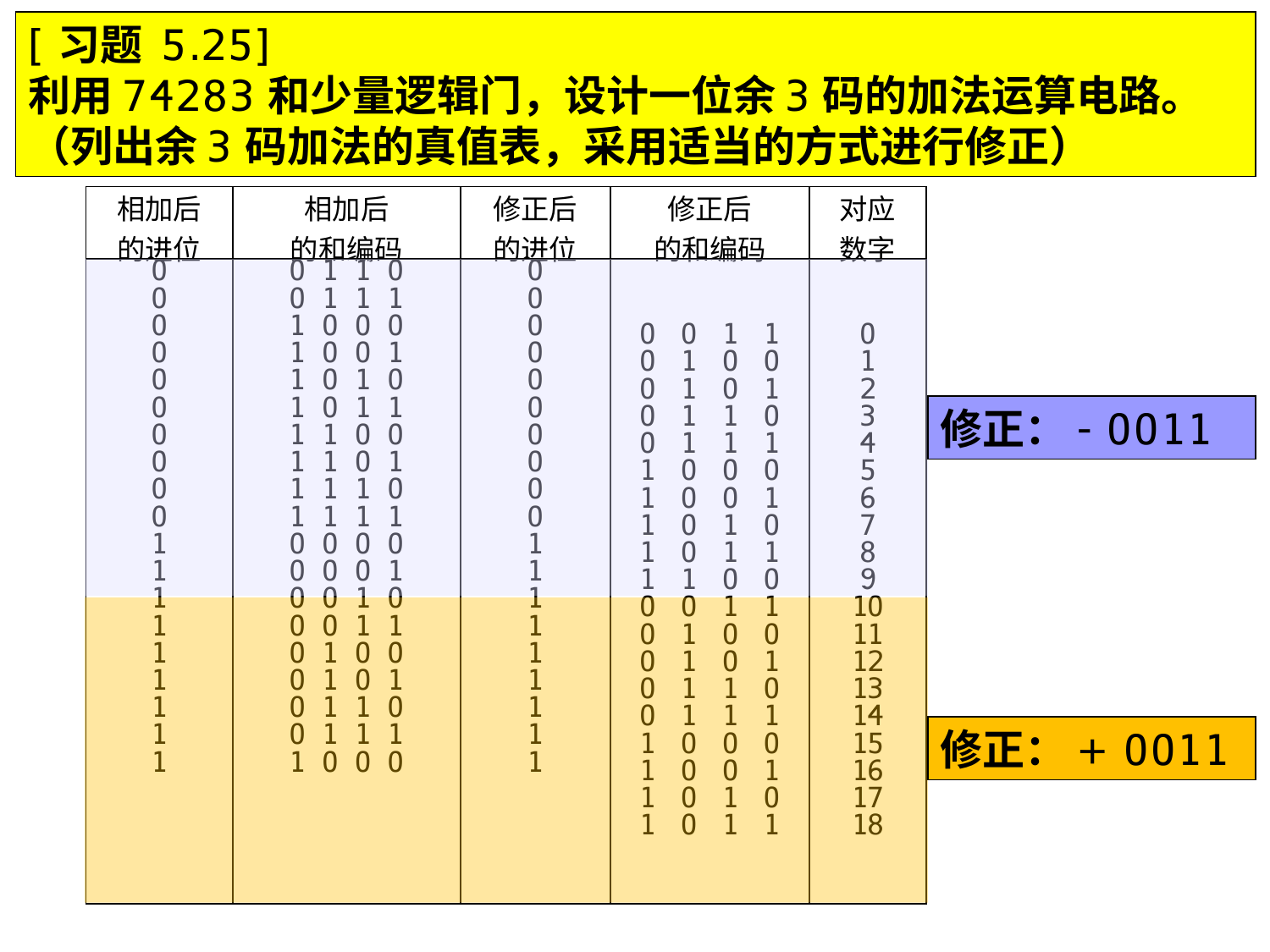

[习题 5.25]
利用74283和少量逻辑门，设计一位余3码的加法运算电路。（列出余3码加法的真值表，采用适当的方式进行修正）
| 相加后 的进位 | 相加后 的和编码 | 修正后 的进位 | 修正后 的和编码 | 对应 数字 |
| --- | --- | --- | --- | --- |
| 0 0 0 0 0 0 0 0 0 0 1 1 1 1 1 1 1 1 1 | 0 1 1 0 0 1 1 1 1 0 0 0 1 0 0 1 1 0 1 0 1 0 1 1 1 1 0 0 1 1 0 1 1 1 1 0 1 1 1 1 0 0 0 0 0 0 0 1 0 0 1 0 0 0 1 1 0 1 0 0 0 1 0 1 0 1 1 0 0 1 1 1 1 0 0 0 | 0 0 0 0 0 0 0 0 0 0 1 1 1 1 1 1 1 1 1 | 0 0 1 1 0 1 0 0 0 1 0 1 0 1 1 0 0 1 1 1 1 0 0 0 1 0 0 1 1 0 1 0 1 0 1 1 1 1 0 0 0 0 1 1 0 1 0 0 0 1 0 1 0 1 1 0 0 1 1 1 1 0 0 0 1 0 0 1 1 0 1 0 1 0 1 1 | 0 1 2 3 4 5 6 7 8 9 10 11 12 13 14 15 16 17 18 |

修正：- 0011

修正：+ 0011